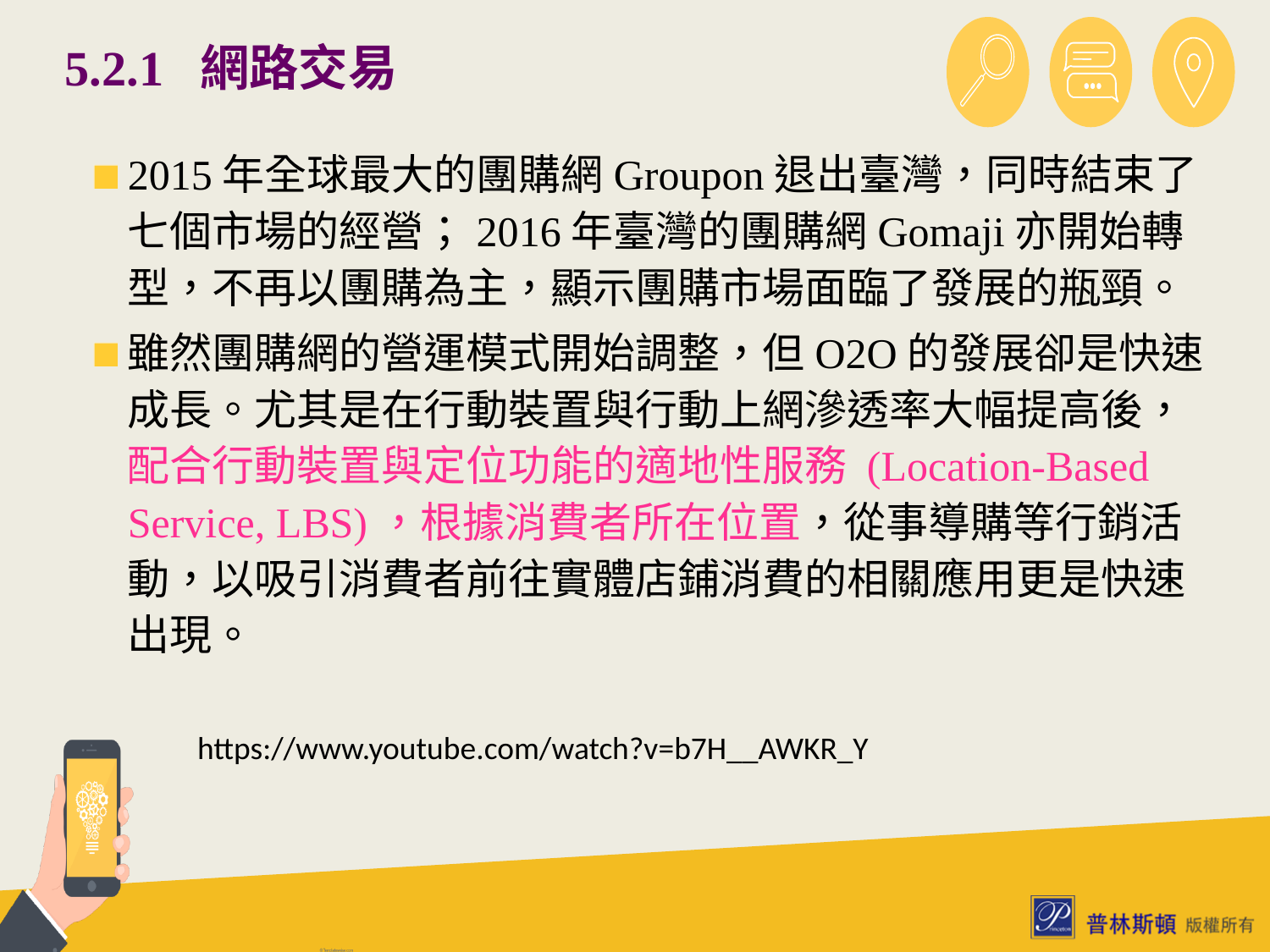

# 5.2.1  網路交易
2015年全球最大的團購網Groupon退出臺灣，同時結束了七個市場的經營；2016年臺灣的團購網Gomaji亦開始轉型，不再以團購為主，顯示團購市場面臨了發展的瓶頸。
雖然團購網的營運模式開始調整，但O2O的發展卻是快速成長。尤其是在行動裝置與行動上網滲透率大幅提高後，配合行動裝置與定位功能的適地性服務 (Location-Based Service, LBS)，根據消費者所在位置，從事導購等行銷活動，以吸引消費者前往實體店鋪消費的相關應用更是快速出現。
https://www.youtube.com/watch?v=b7H__AWKR_Y